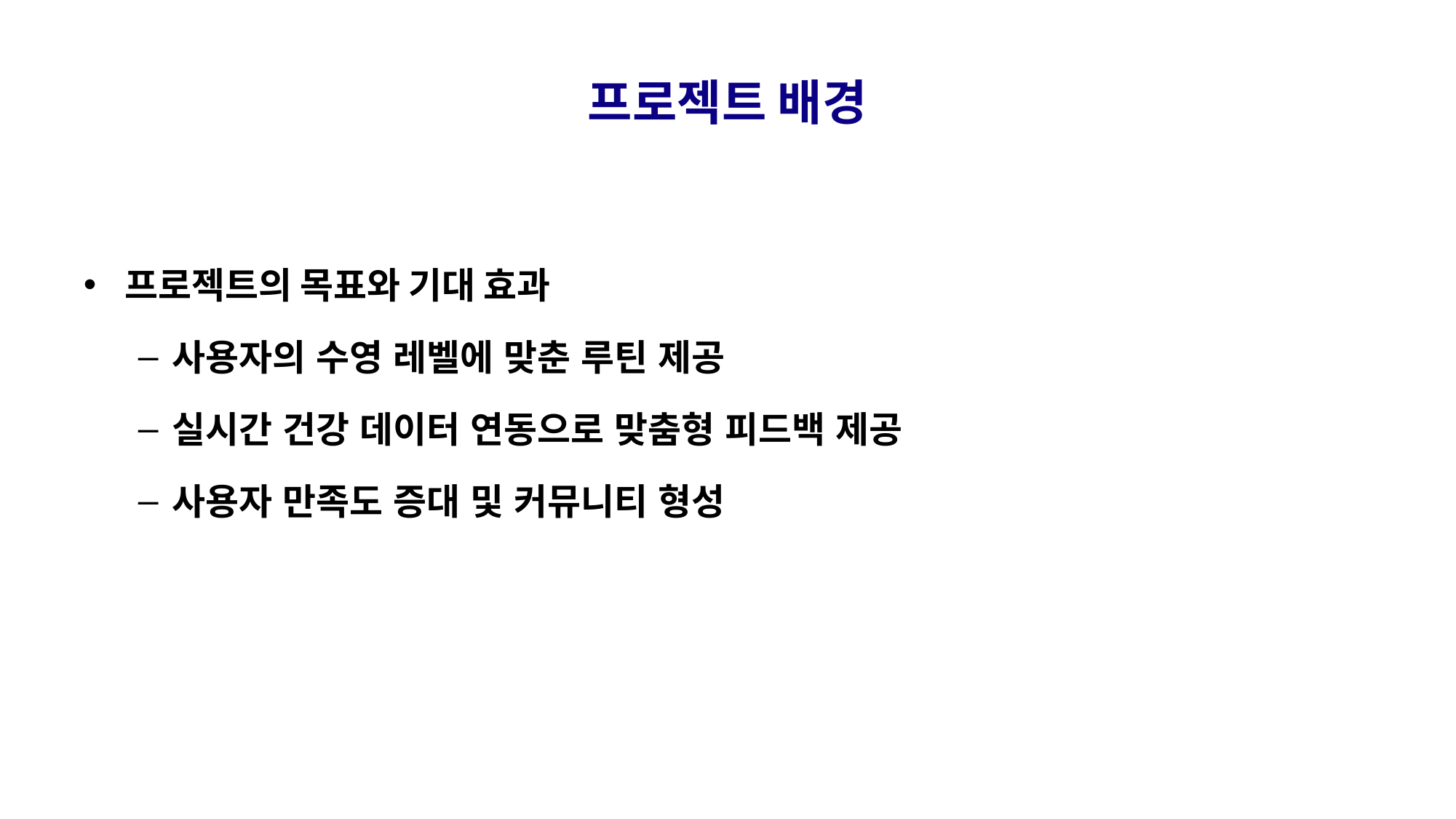

# 프로젝트 배경

프로젝트의 목표와 기대 효과
사용자의 수영 레벨에 맞춘 루틴 제공
실시간 건강 데이터 연동으로 맞춤형 피드백 제공
사용자 만족도 증대 및 커뮤니티 형성